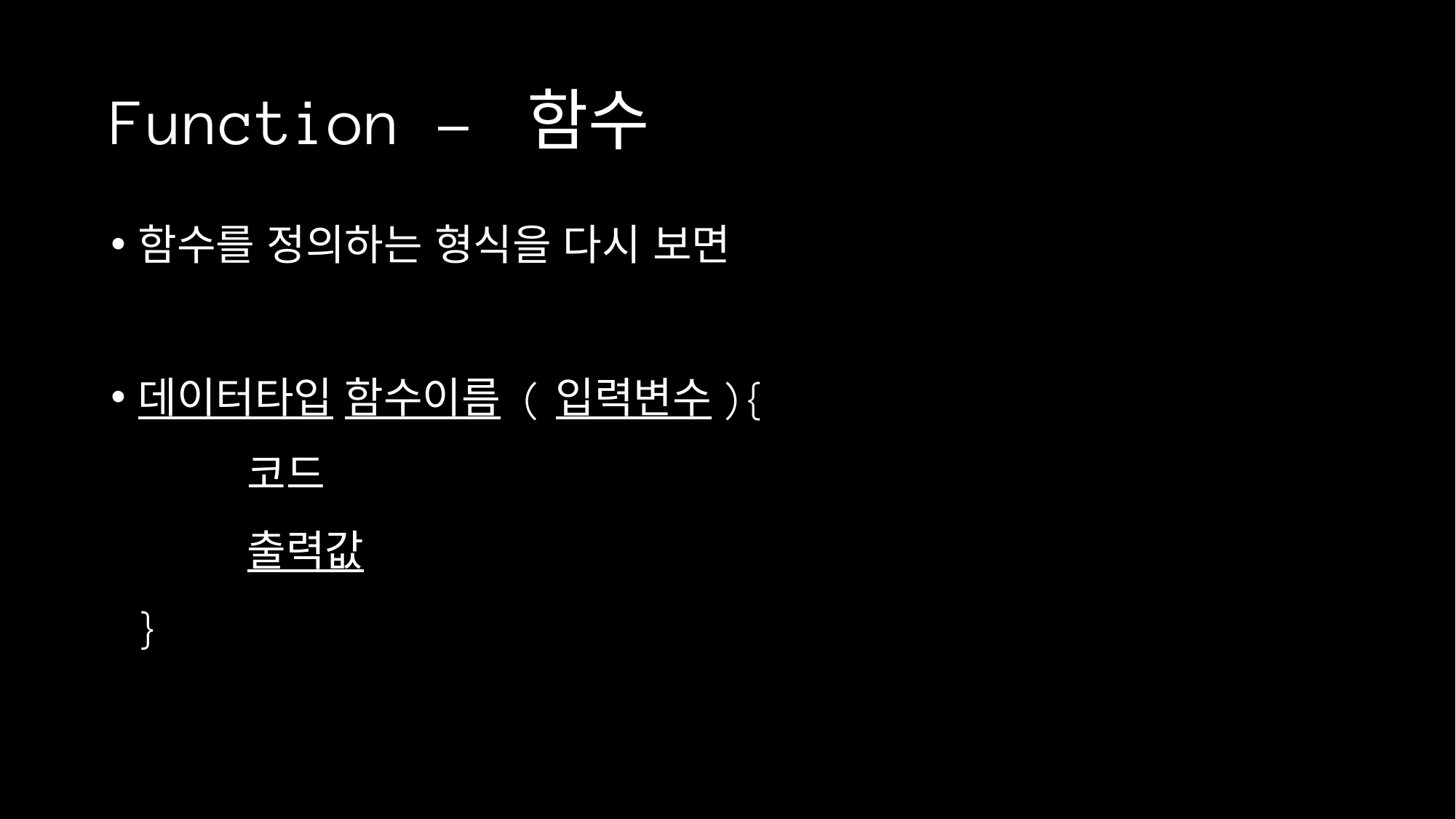

# Function - 함수
함수를 정의하는 형식을 다시 보면

데이터타입 함수이름 (입력변수){
	코드
	출력값
}